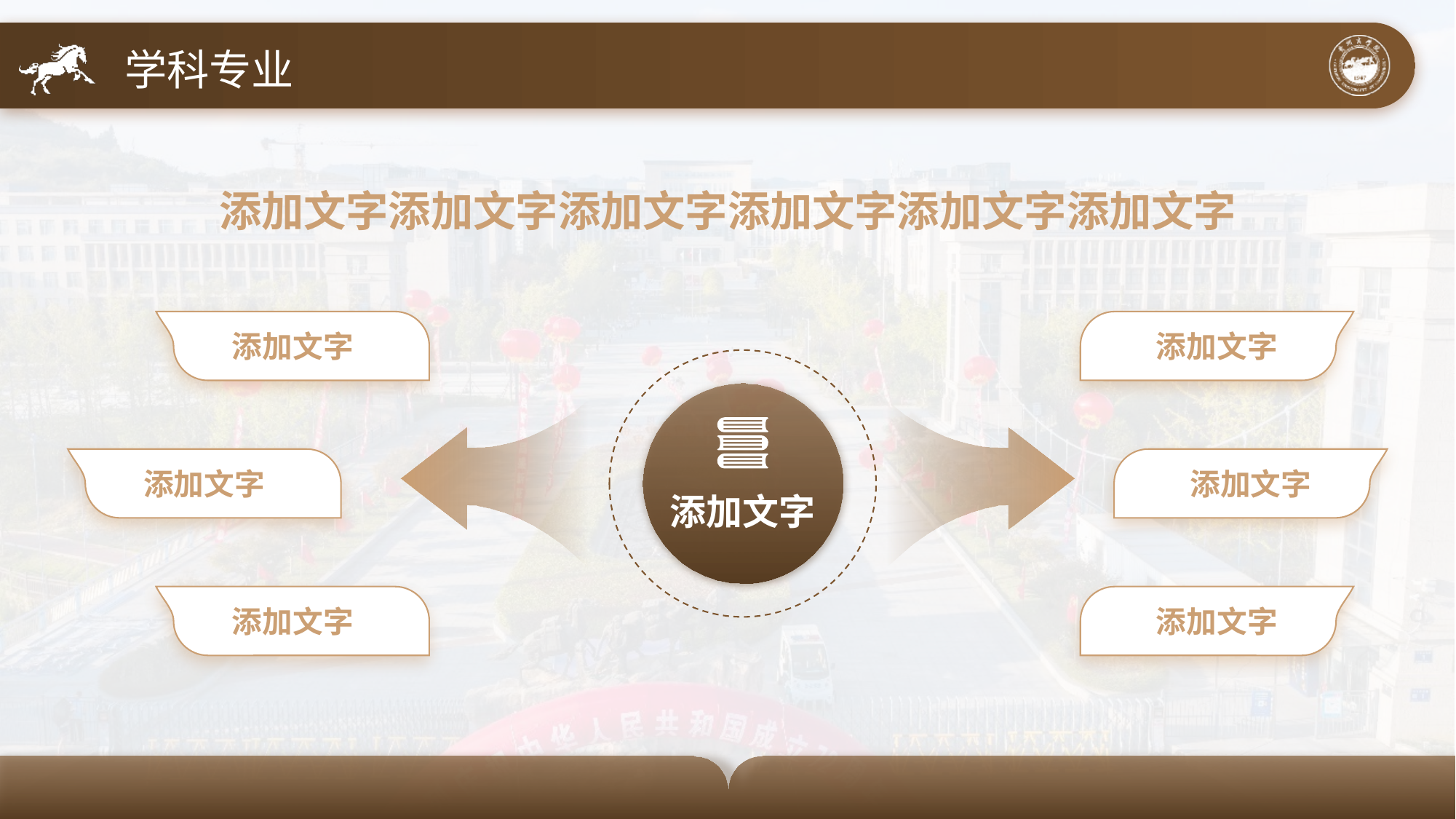

学科专业
添加文字添加文字添加文字添加文字添加文字添加文字
添加文字
添加文字
添加文字
添加文字
添加文字
添加文字

添加文字